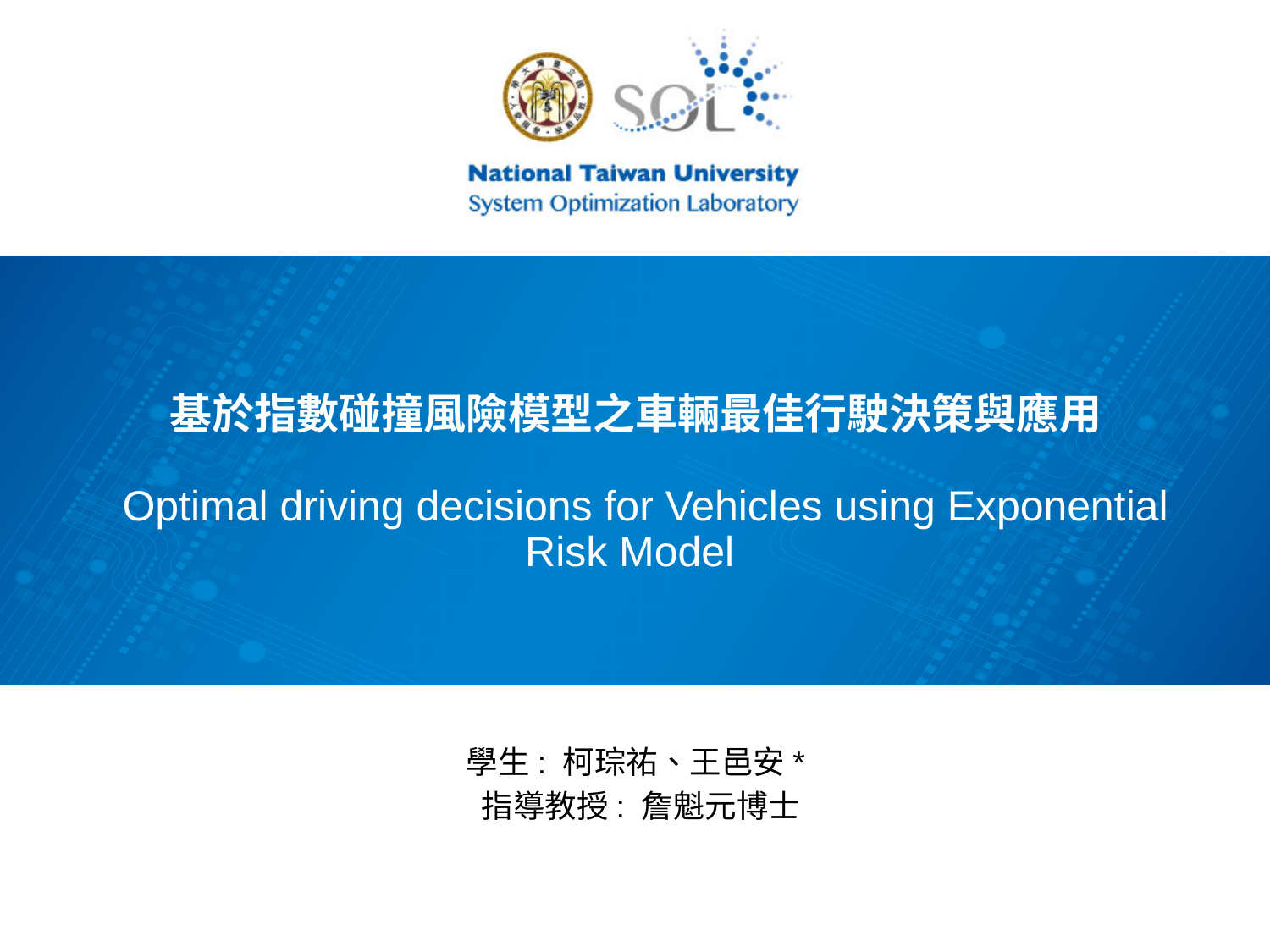

基於指數碰撞風險模型之車輛最佳行駛決策與應用
 Optimal driving decisions for Vehicles using Exponential Risk Model
​
​
學生: 柯琮祐、王邑安*
​指導教授: 詹魁元博士